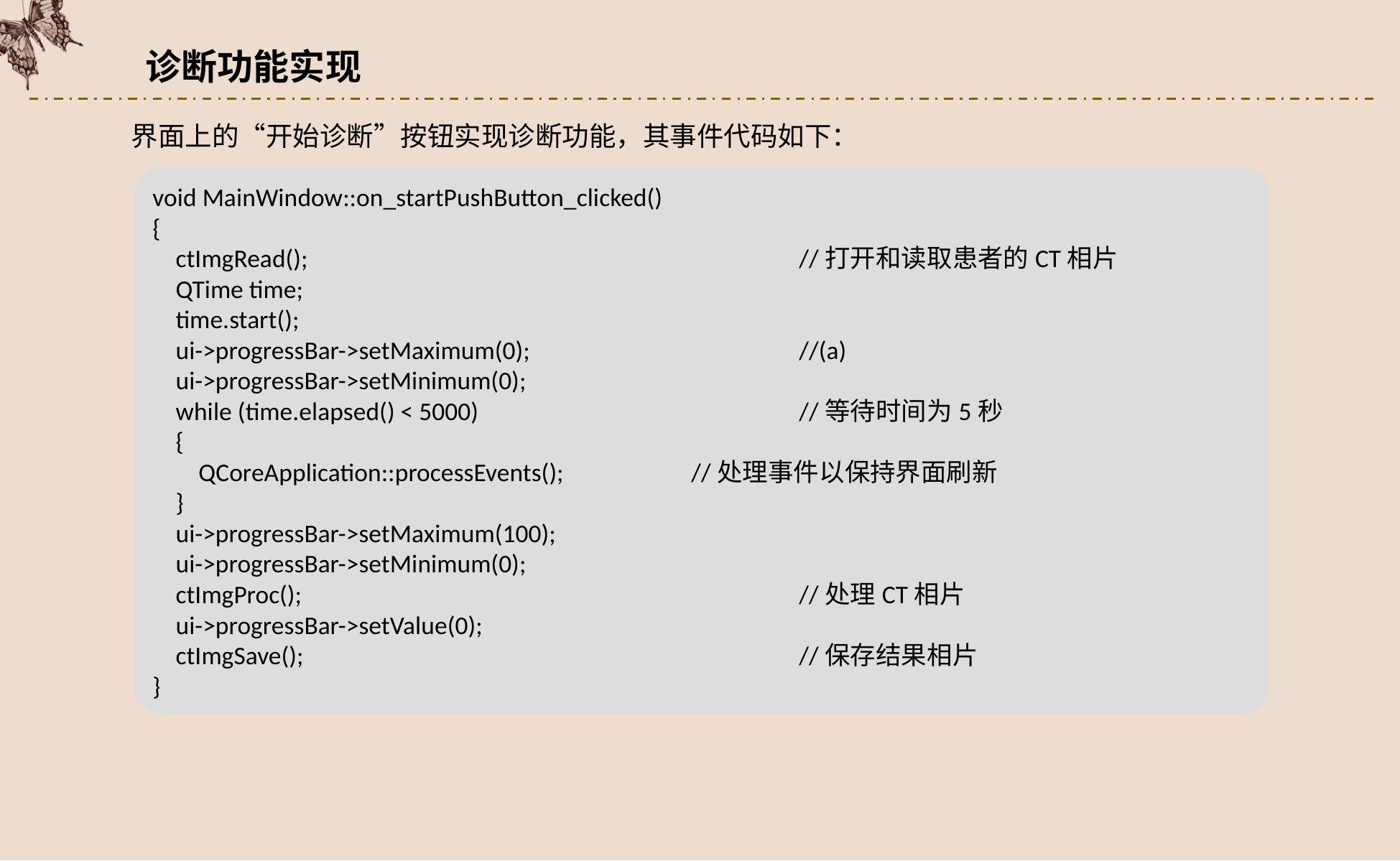

诊断功能实现
界面上的“开始诊断”按钮实现诊断功能，其事件代码如下：
void MainWindow::on_startPushButton_clicked()
{
    ctImgRead();					//打开和读取患者的CT相片
    QTime time;
    time.start();
    ui->progressBar->setMaximum(0);			//(a)
    ui->progressBar->setMinimum(0);
    while (time.elapsed() < 5000)           			//等待时间为5秒
    {
        QCoreApplication::processEvents();  		//处理事件以保持界面刷新
    }
    ui->progressBar->setMaximum(100);
    ui->progressBar->setMinimum(0);
    ctImgProc();					//处理CT相片
    ui->progressBar->setValue(0);
    ctImgSave();					//保存结果相片
}